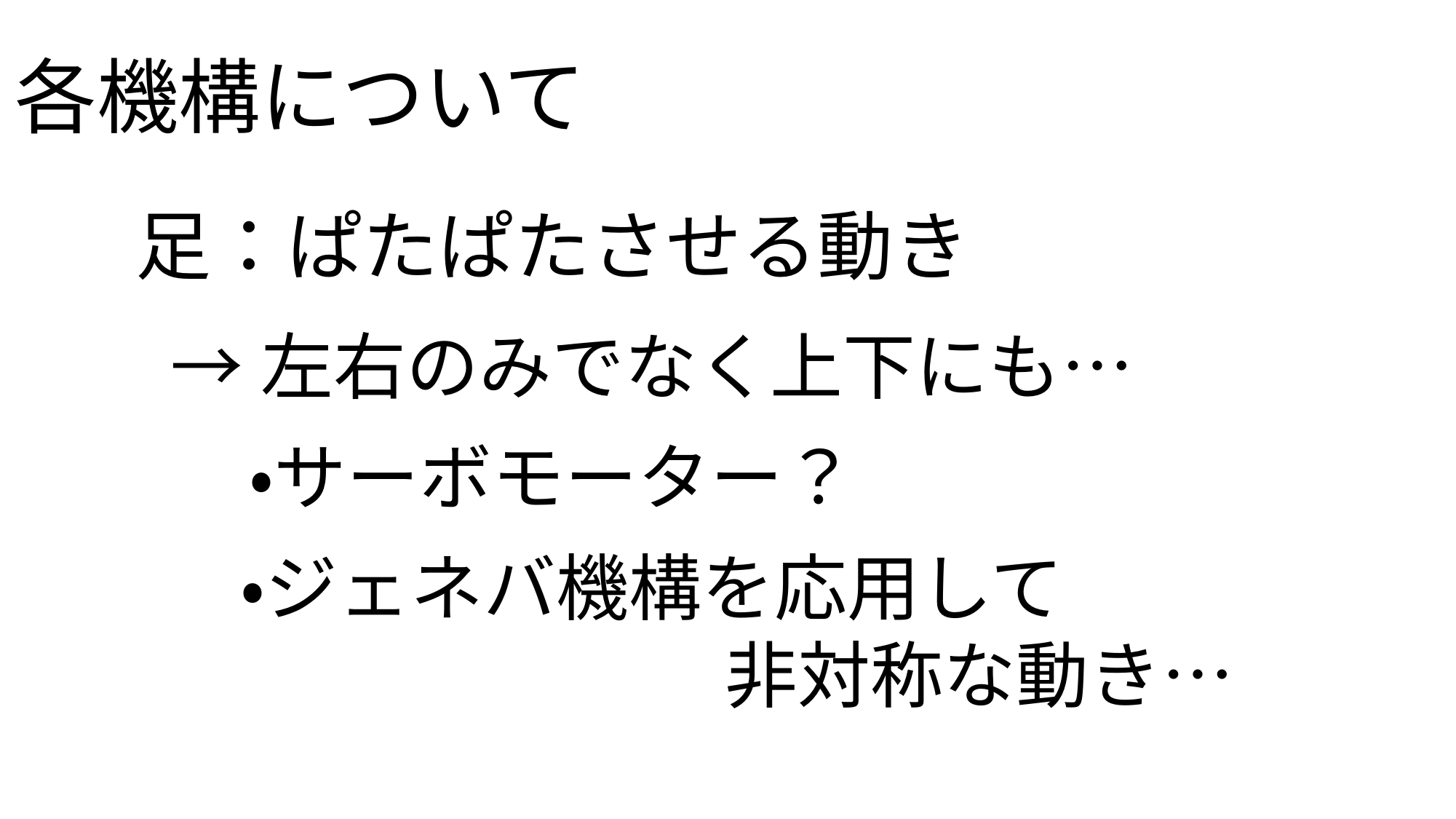

各機構について
足：ぱたぱたさせる動き
→左右のみでなく上下にも…
・サーボモーター？
・ジェネバ機構を応用して
　　　　　　　　　非対称な動き…